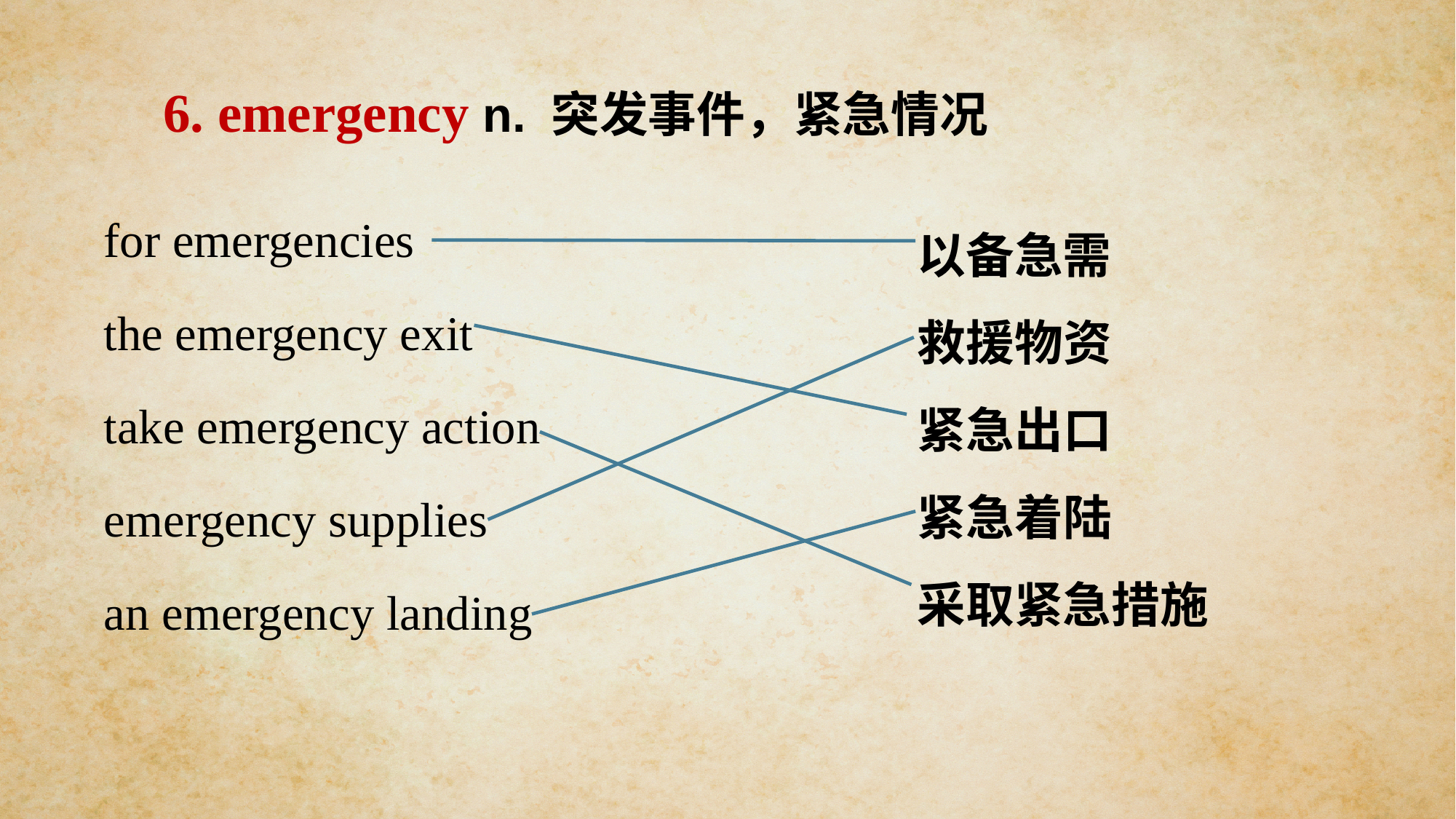

6. emergency n. 突发事件，紧急情况
for emergencies
the emergency exit
take emergency action
emergency supplies
an emergency landing
以备急需
救援物资
紧急出口
紧急着陆
采取紧急措施